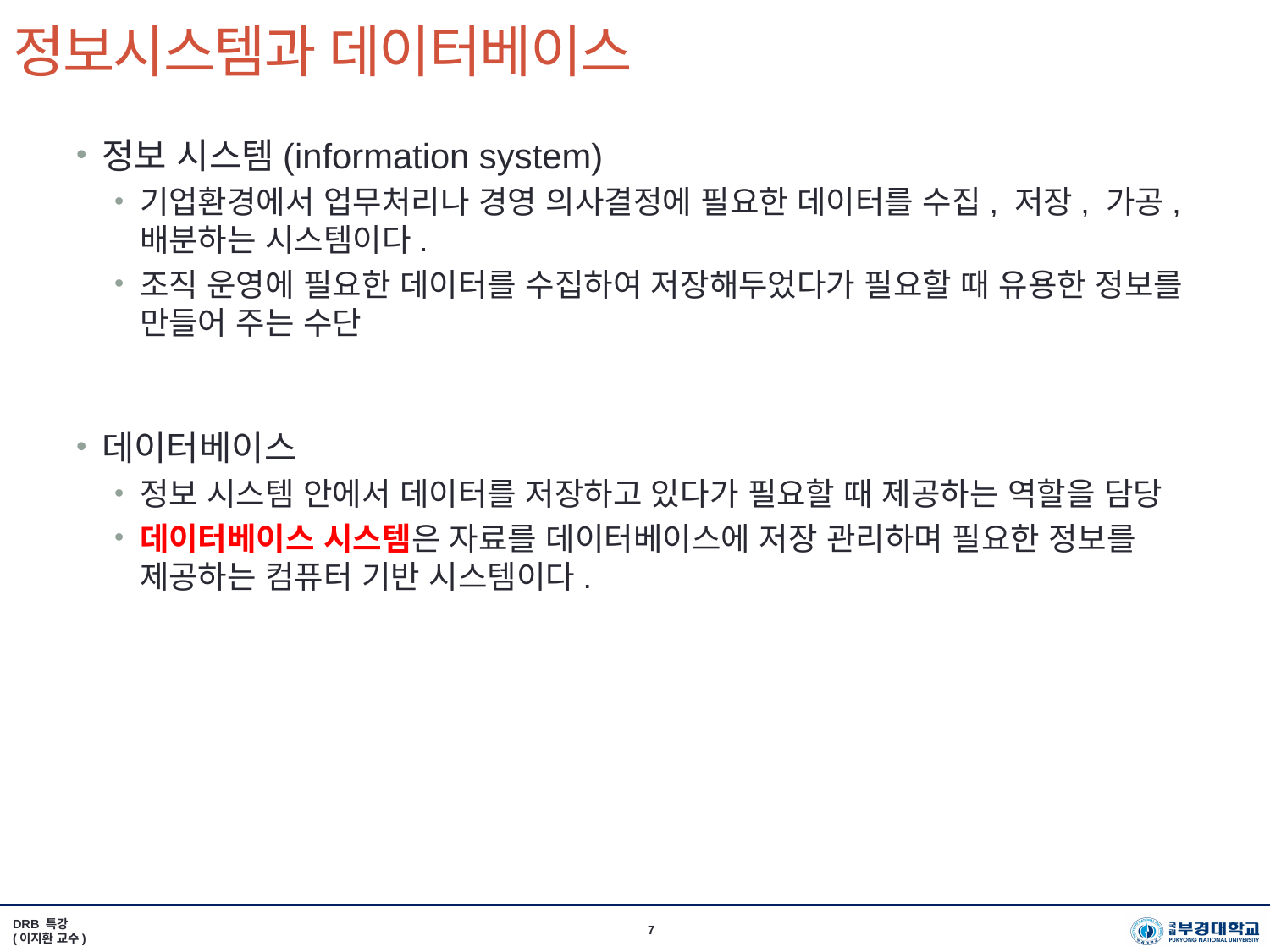

# 정보시스템과 데이터베이스
정보 시스템(information system)
기업환경에서 업무처리나 경영 의사결정에 필요한 데이터를 수집, 저장, 가공, 배분하는 시스템이다.
조직 운영에 필요한 데이터를 수집하여 저장해두었다가 필요할 때 유용한 정보를 만들어 주는 수단

데이터베이스
정보 시스템 안에서 데이터를 저장하고 있다가 필요할 때 제공하는 역할을 담당
데이터베이스 시스템은 자료를 데이터베이스에 저장 관리하며 필요한 정보를 제공하는 컴퓨터 기반 시스템이다.

DRB 특강
(이지환 교수)